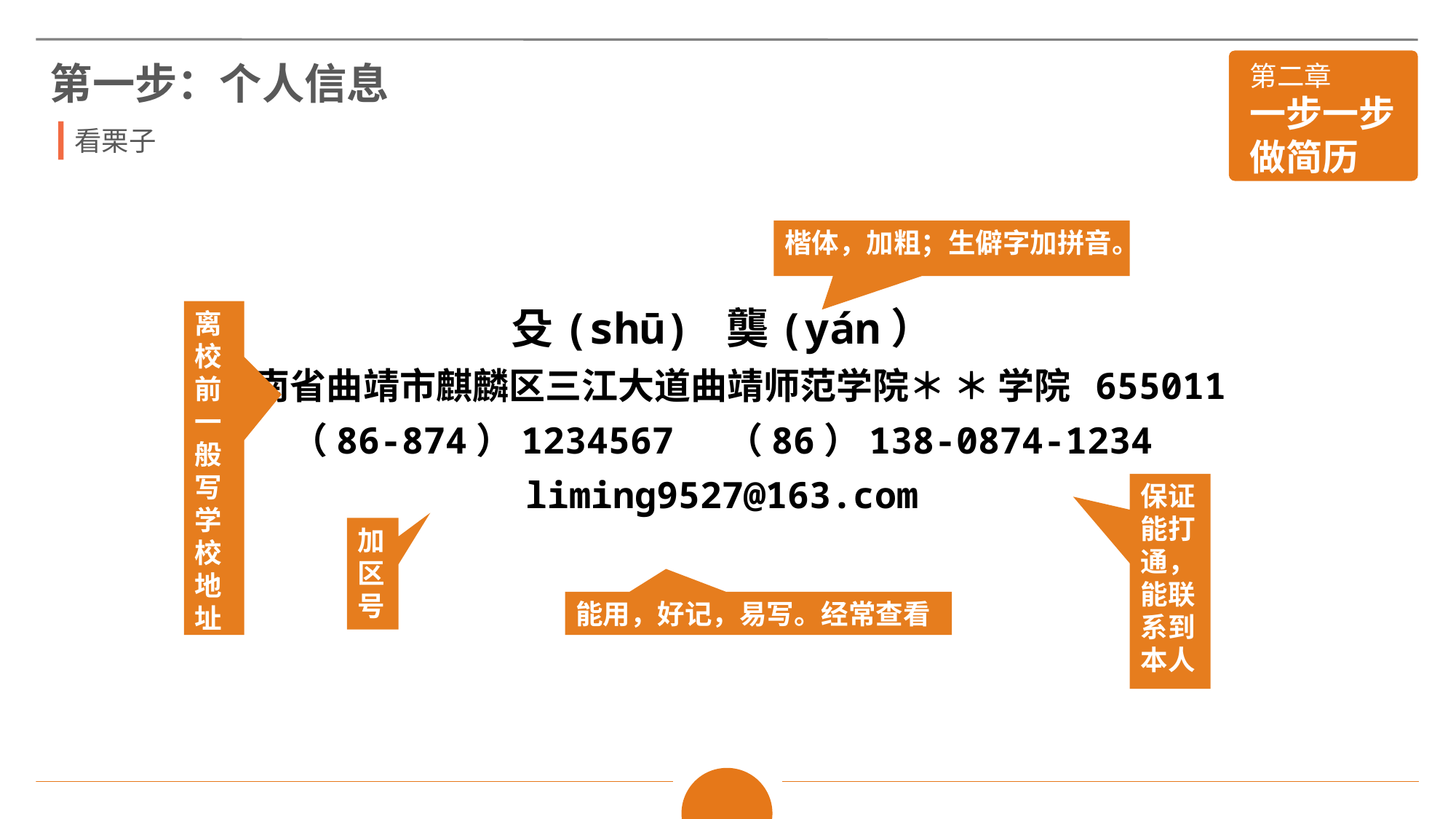

第一步：个人信息
看栗子

楷体，加粗；生僻字加拼音。
离校前一般写学校地址
殳(shū) 龑(yán）
云南省曲靖市麒麟区三江大道曲靖师范学院＊ ＊ 学院  655011
（86-874）1234567  （86）138-0874-1234
liming9527@163.com

保证能打通，能联系到本人
加区号
能用，好记，易写。经常查看
13